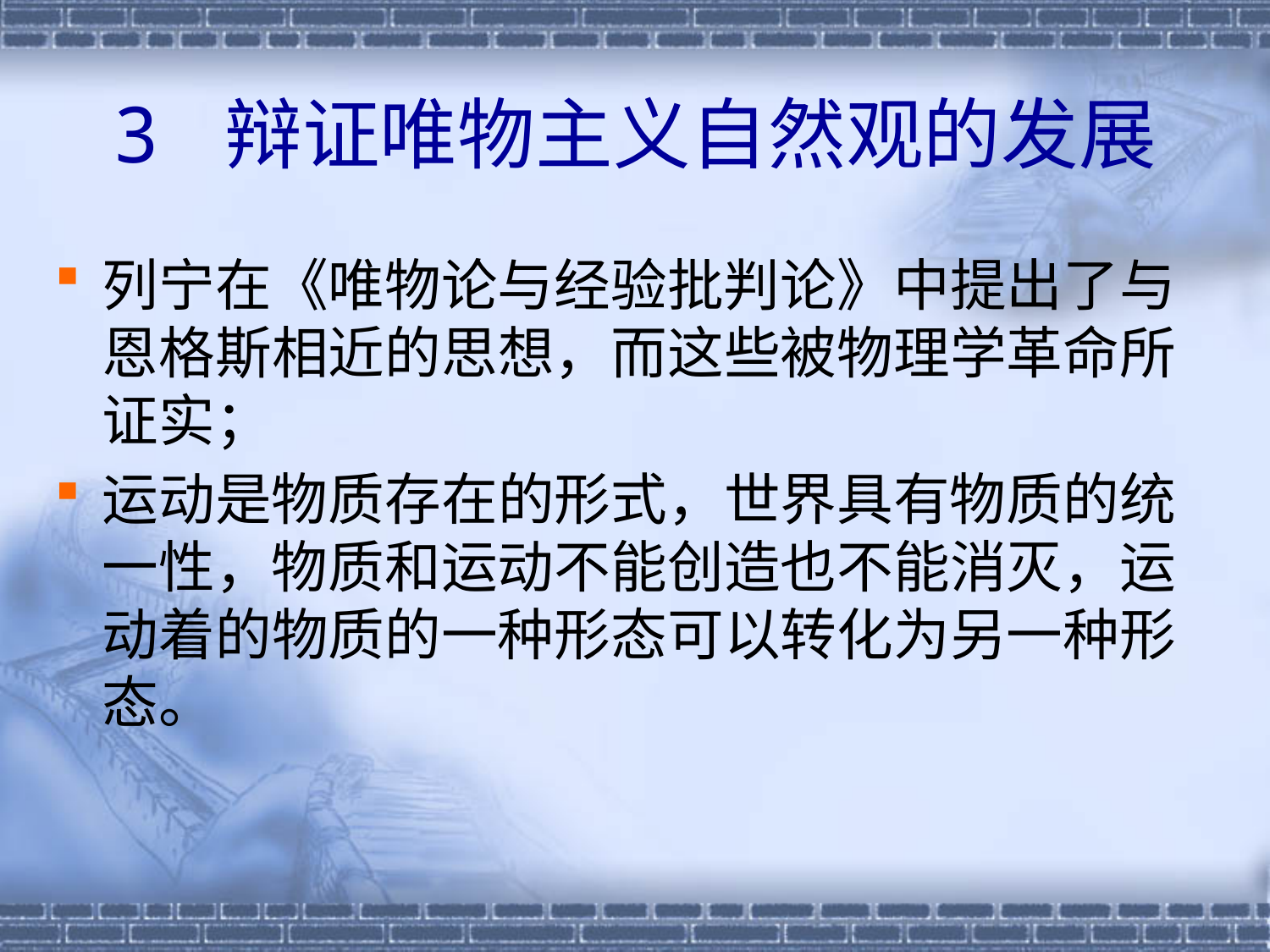

# 3 辩证唯物主义自然观的发展
列宁在《唯物论与经验批判论》中提出了与恩格斯相近的思想，而这些被物理学革命所证实；
运动是物质存在的形式，世界具有物质的统一性，物质和运动不能创造也不能消灭，运动着的物质的一种形态可以转化为另一种形态。